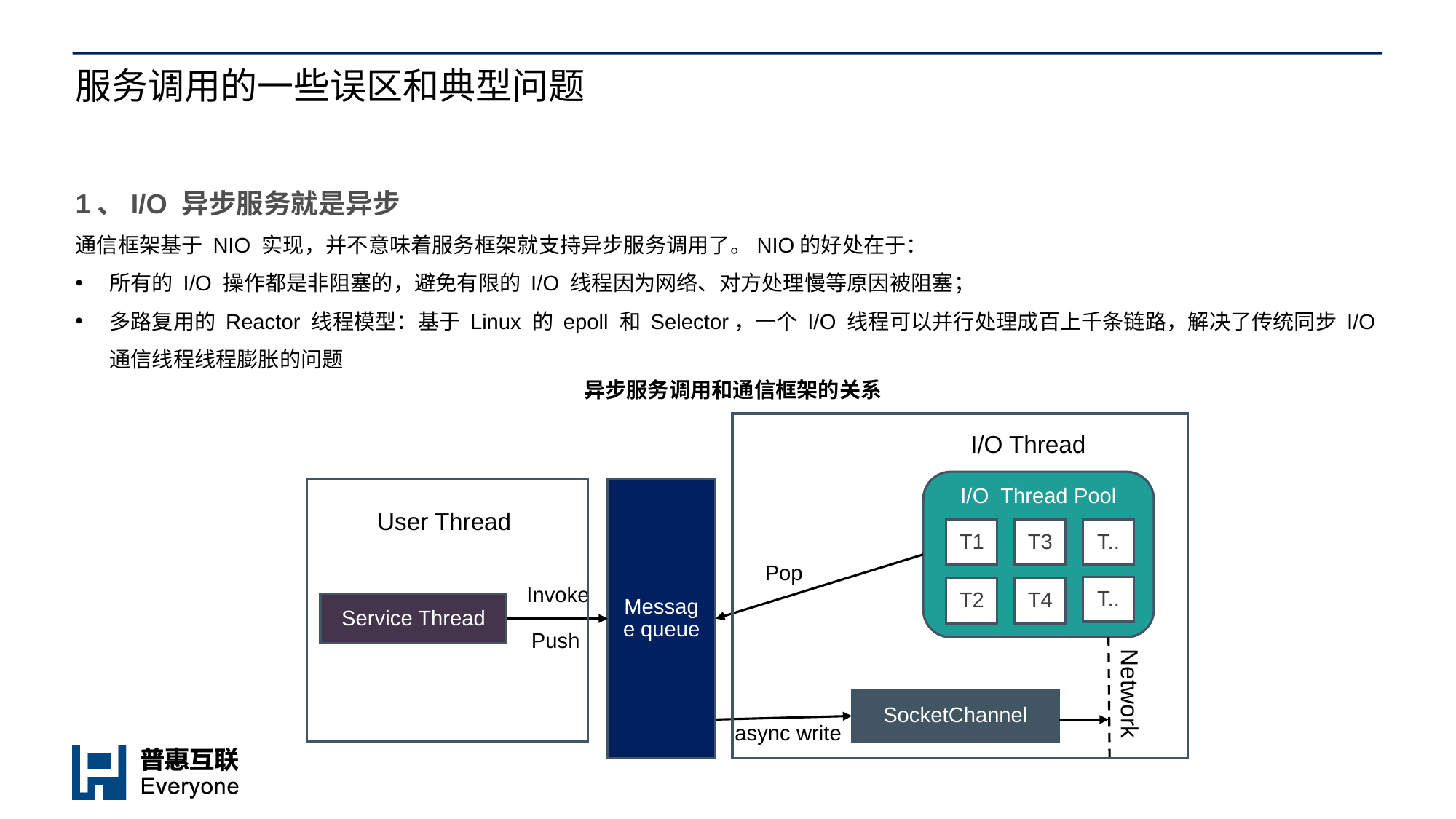

# 服务调用的一些误区和典型问题
1、I/O 异步服务就是异步
通信框架基于 NIO 实现，并不意味着服务框架就支持异步服务调用了。NIO的好处在于：
所有的 I/O 操作都是非阻塞的，避免有限的 I/O 线程因为网络、对方处理慢等原因被阻塞；
多路复用的 Reactor 线程模型：基于 Linux 的 epoll 和 Selector，一个 I/O 线程可以并行处理成百上千条链路，解决了传统同步 I/O 通信线程线程膨胀的问题

异步服务调用和通信框架的关系

I/O Thread
I/O  Thread Pool
T1
T3
T..
T..
T2
T4
Message queue

User Thread
Pop
Invoke
Service Thread
Push
Network
SocketChannel
async write